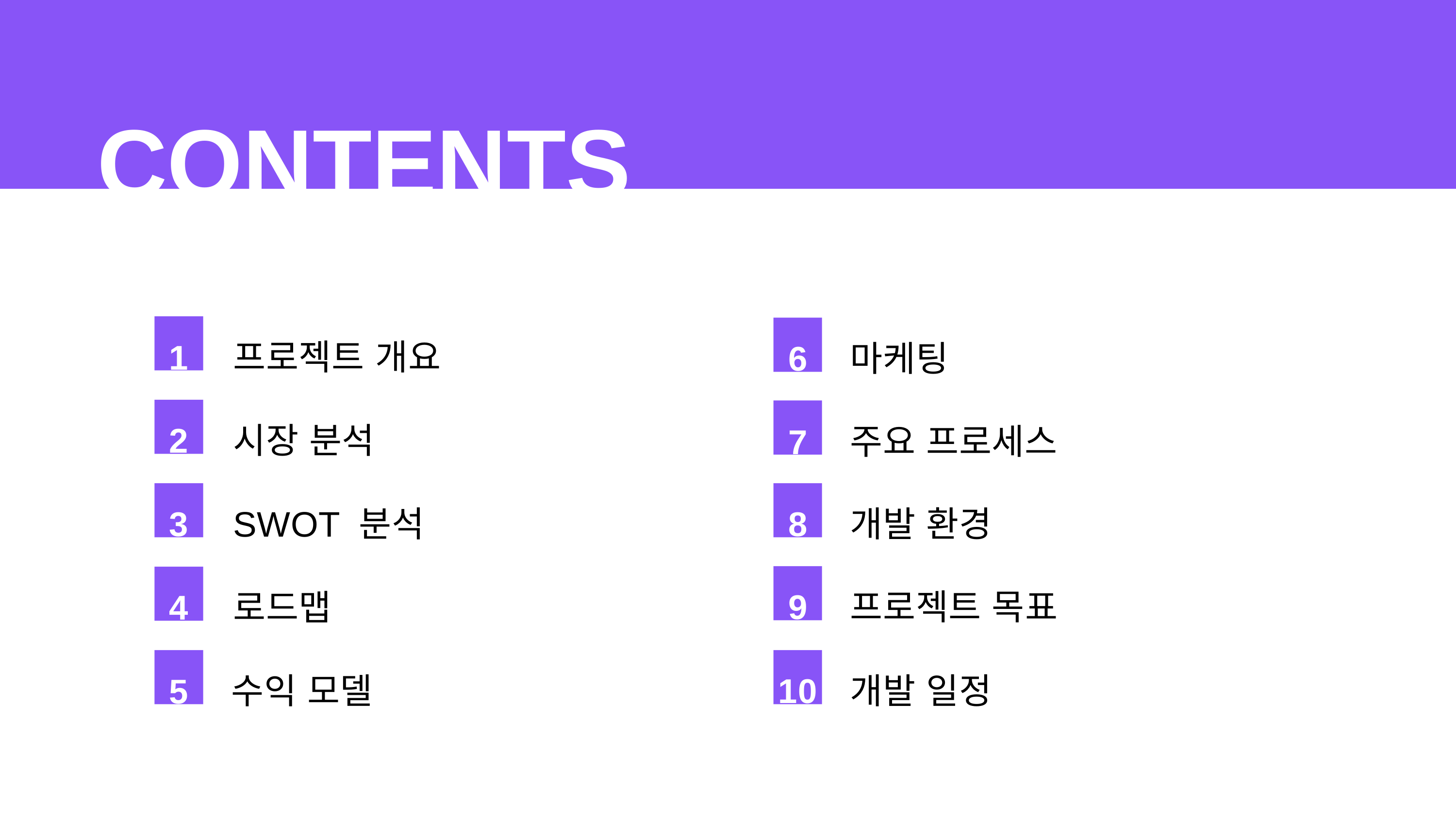

CONTENTS
프로젝트 개요
1

마케팅
6

시장 분석
2

주요 프로세스
7

SWOT 분석
3

개발 환경
8

프로젝트 목표
9

로드맵
4

수익 모델
5

개발 일정
10